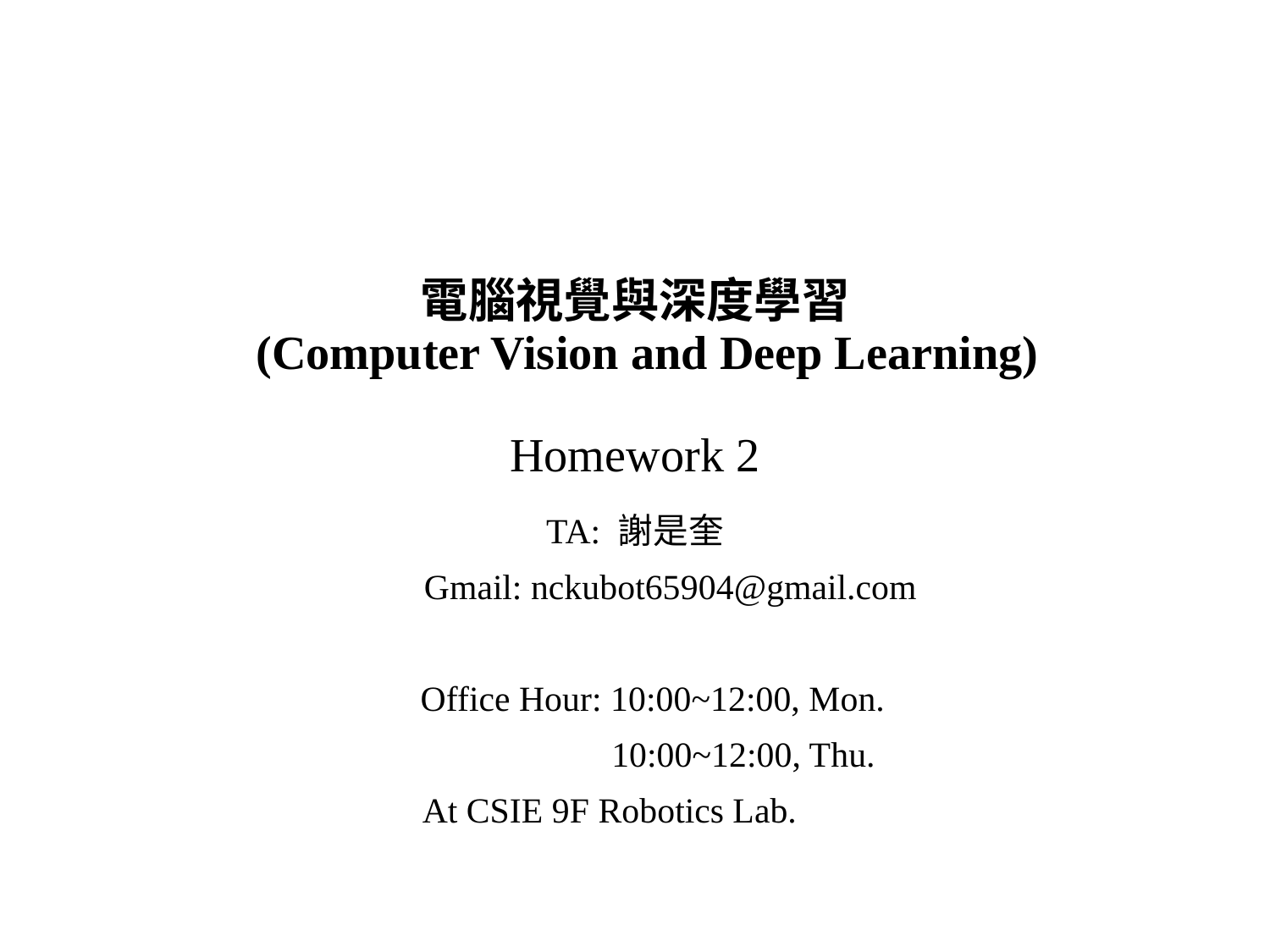

# 電腦視覺與深度學習 (Computer Vision and Deep Learning) Homework 2
TA: 謝是奎
        Gmail: nckubot65904@gmail.com

Office Hour: 10:00~12:00, Mon.
		       10:00~12:00, Thu.
	At CSIE 9F Robotics Lab.